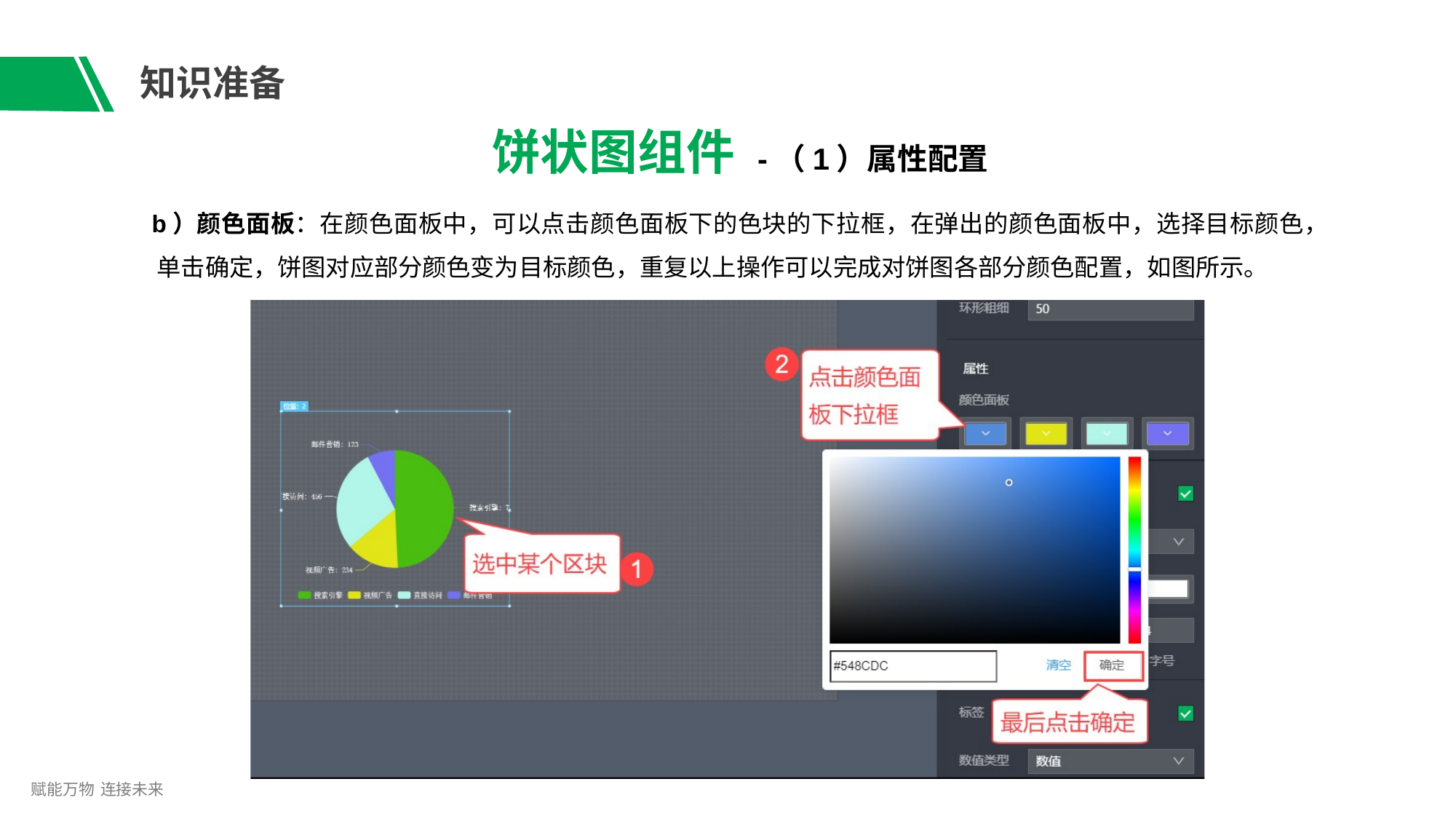

# 知识准备
饼状图组件 -（1）属性配置
b）颜色面板：在颜色面板中，可以点击颜色面板下的色块的下拉框，在弹出的颜色面板中，选择目标颜色，  单击确定，饼图对应部分颜色变为目标颜色，重复以上操作可以完成对饼图各部分颜色配置，如图所示。

赋能万物 连接未来